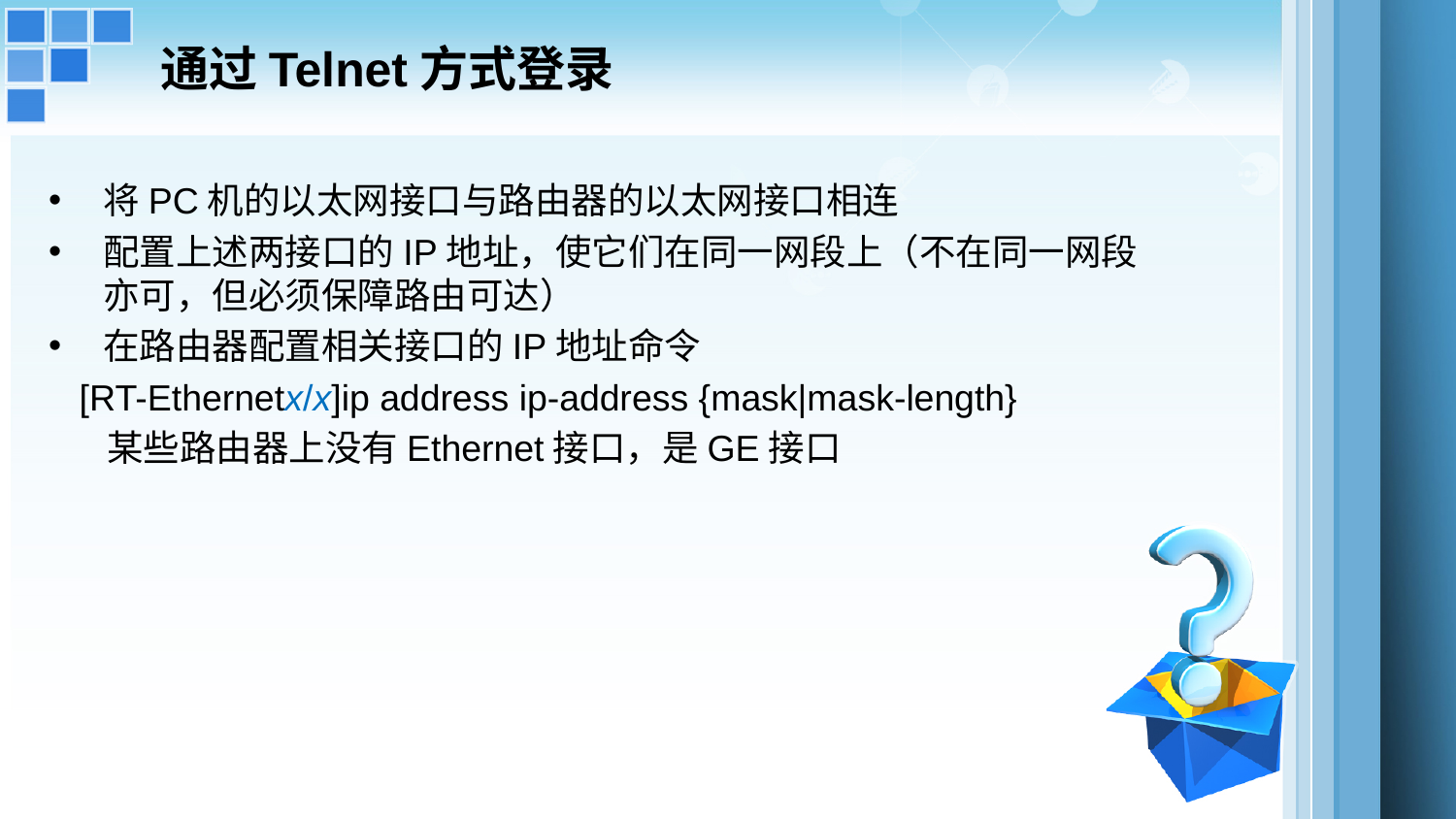

# 通过Telnet方式登录
将PC机的以太网接口与路由器的以太网接口相连
配置上述两接口的IP地址，使它们在同一网段上（不在同一网段亦可，但必须保障路由可达）
在路由器配置相关接口的IP地址命令
   [RT-Ethernetx/x]ip address ip-address {mask|mask-length}
      某些路由器上没有Ethernet接口，是GE接口